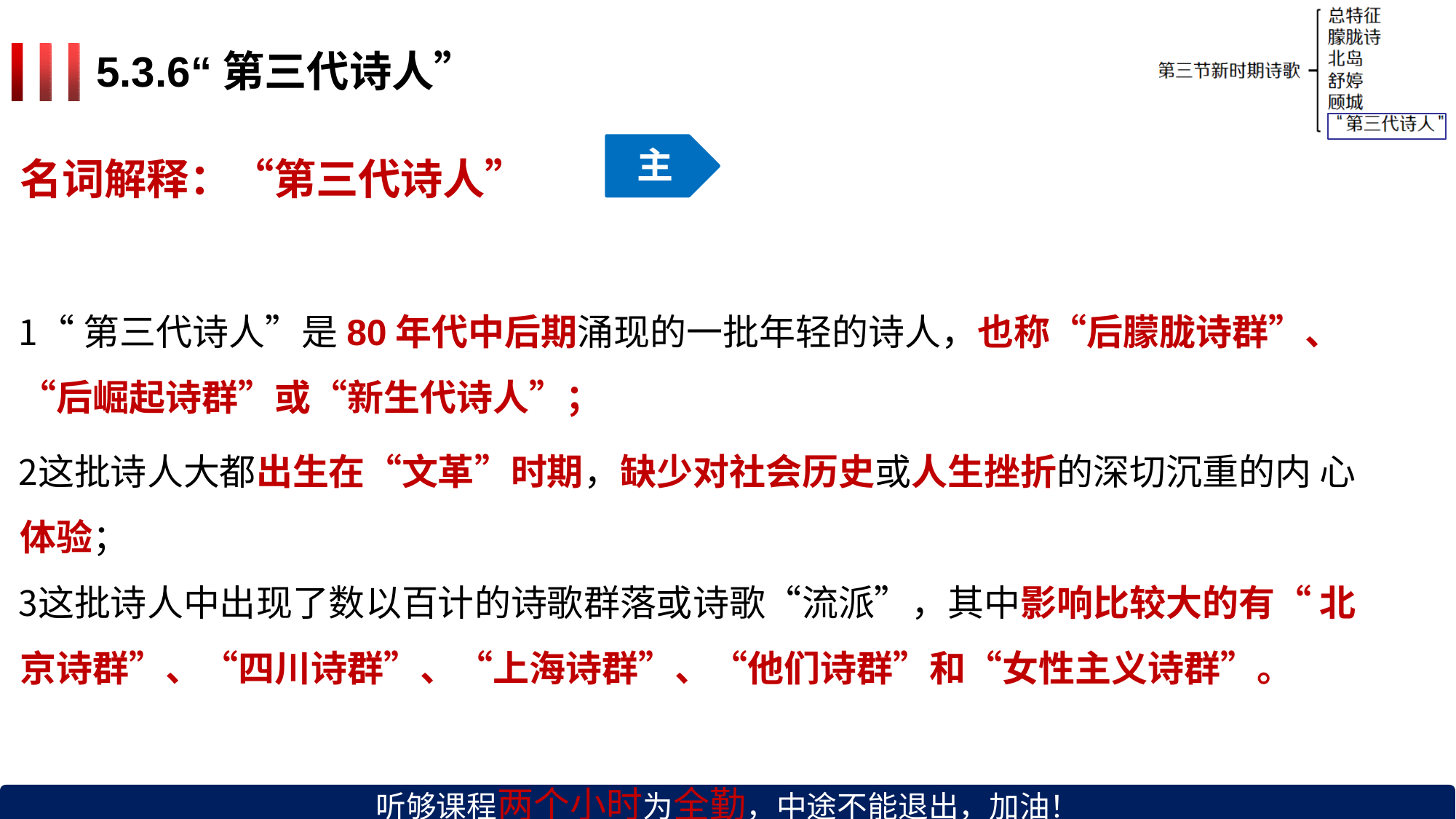

# 5.3.6“第三代诗人”

主
名词解释：“第三代诗人”
“第三代诗人”是80年代中后期涌现的一批年轻的诗人，也称“后朦胧诗群”、  “后崛起诗群”或“新生代诗人”；
这批诗人大都出生在“文革”时期，缺少对社会历史或人生挫折的深切沉重的内 心体验；
这批诗人中出现了数以百计的诗歌群落或诗歌“流派”，其中影响比较大的有“ 北京诗群”、“四川诗群”、“上海诗群”、“他们诗群”和“女性主义诗群”。

听够课程两个小时为全勤，中途不能退出，加油！